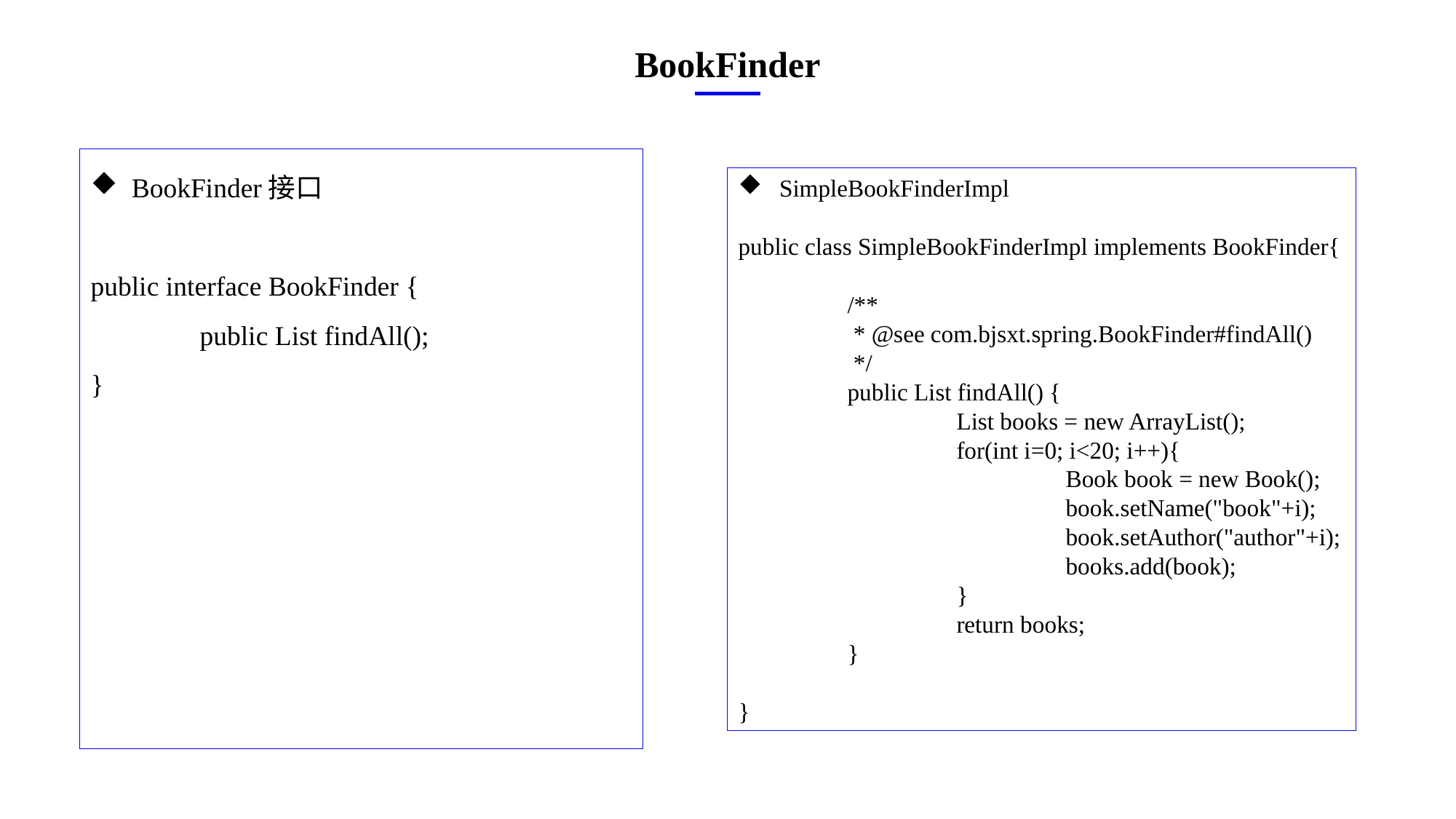

BookFinder
BookFinder接口

public interface BookFinder {
	public List findAll();
}

SimpleBookFinderImpl

public class SimpleBookFinderImpl implements BookFinder{

	/**
	 * @see com.bjsxt.spring.BookFinder#findAll()
	 */
	public List findAll() {
		List books = new ArrayList();
		for(int i=0; i<20; i++){
			Book book = new Book();
			book.setName("book"+i);
			book.setAuthor("author"+i);
			books.add(book);
		}
		return books;
	}

}
e7d195523061f1c0ae0eb3eed39d2bcef4622b2499a05fe6567B54A876BEB457BD1EB8EBE9915191D1FA2E860D28D251AB291D9CBBDD28D4BD16020FD75D8281481517FC21E86E4C931520AFA1087E92E357E3DB373CA326F6F926B1A67F681E99E875FFD293B2C32B3919AE4D43F9436862A7DD54F9346DF3662D8AB7319030EF75D53FF682DE13